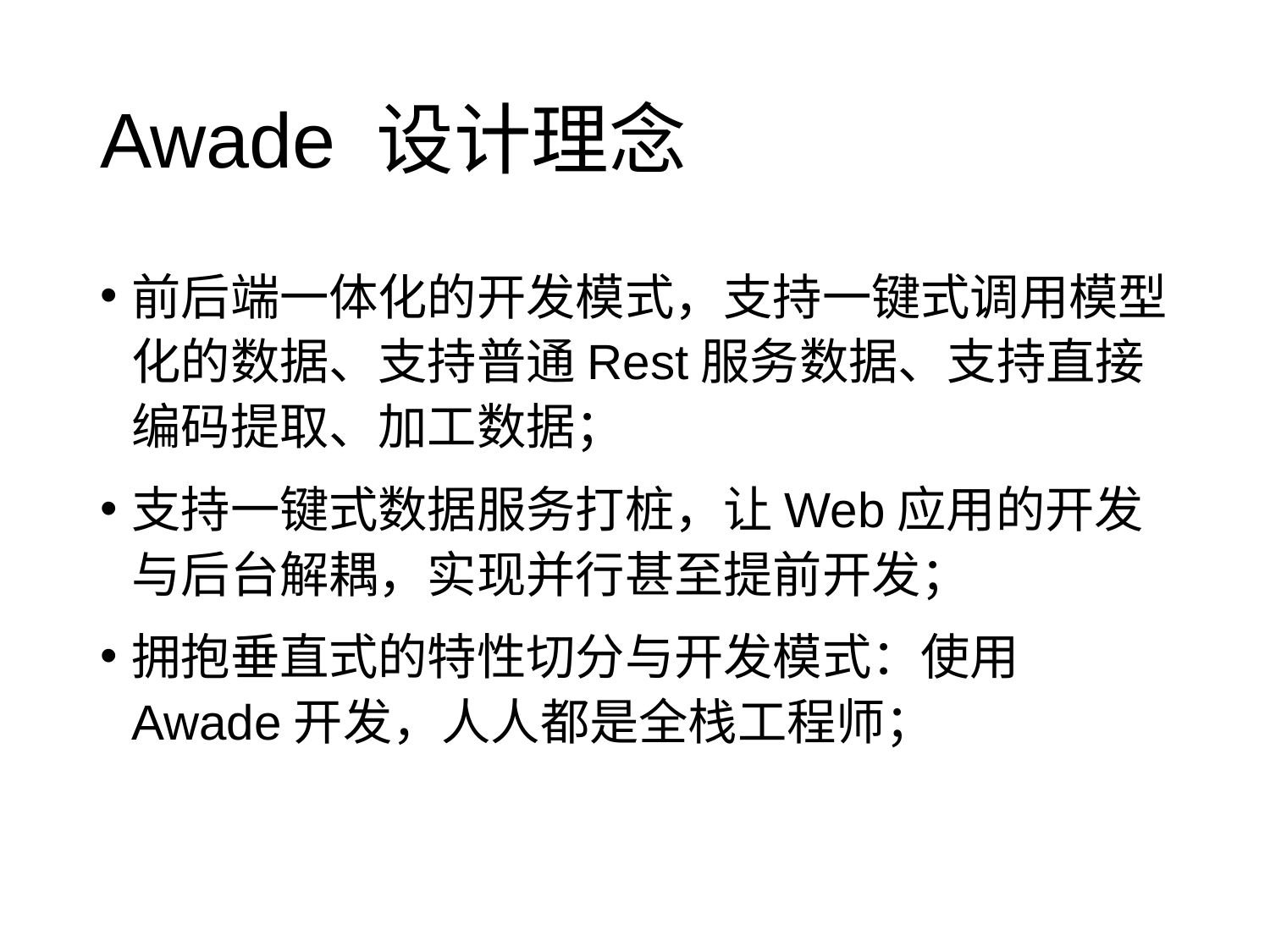

# Awade 设计理念
前后端一体化的开发模式，支持一键式调用模型化的数据、支持普通Rest服务数据、支持直接编码提取、加工数据；
支持一键式数据服务打桩，让Web应用的开发与后台解耦，实现并行甚至提前开发；
拥抱垂直式的特性切分与开发模式：使用Awade开发，人人都是全栈工程师；